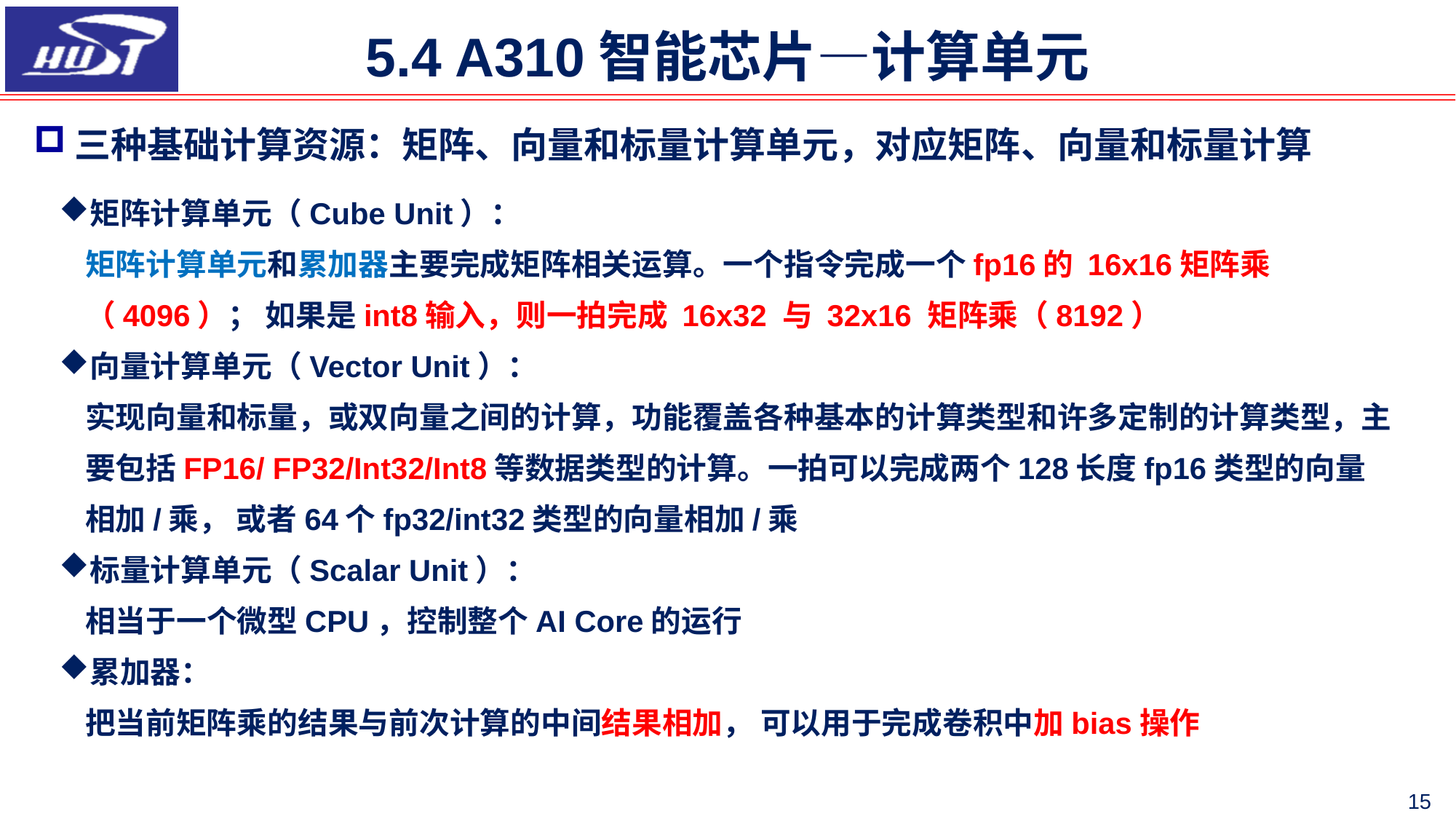

5.4 A310智能芯片—计算单元
三种基础计算资源：矩阵、向量和标量计算单元，对应矩阵、向量和标量计算

矩阵计算单元（Cube Unit）：
矩阵计算单元和累加器主要完成矩阵相关运算。一个指令完成一个fp16的 16x16矩阵乘（4096）； 如果是int8输入，则一拍完成 16x32 与 32x16 矩阵乘（8192）
向量计算单元（Vector Unit）：
实现向量和标量，或双向量之间的计算，功能覆盖各种基本的计算类型和许多定制的计算类型，主要包括FP16/ FP32/Int32/Int8等数据类型的计算。一拍可以完成两个128长度fp16类型的向量相加/乘， 或者64个fp32/int32类型的向量相加/乘
标量计算单元（Scalar Unit）：
相当于一个微型CPU，控制整个AI Core的运行
累加器：
把当前矩阵乘的结果与前次计算的中间结果相加， 可以用于完成卷积中加bias操作

15